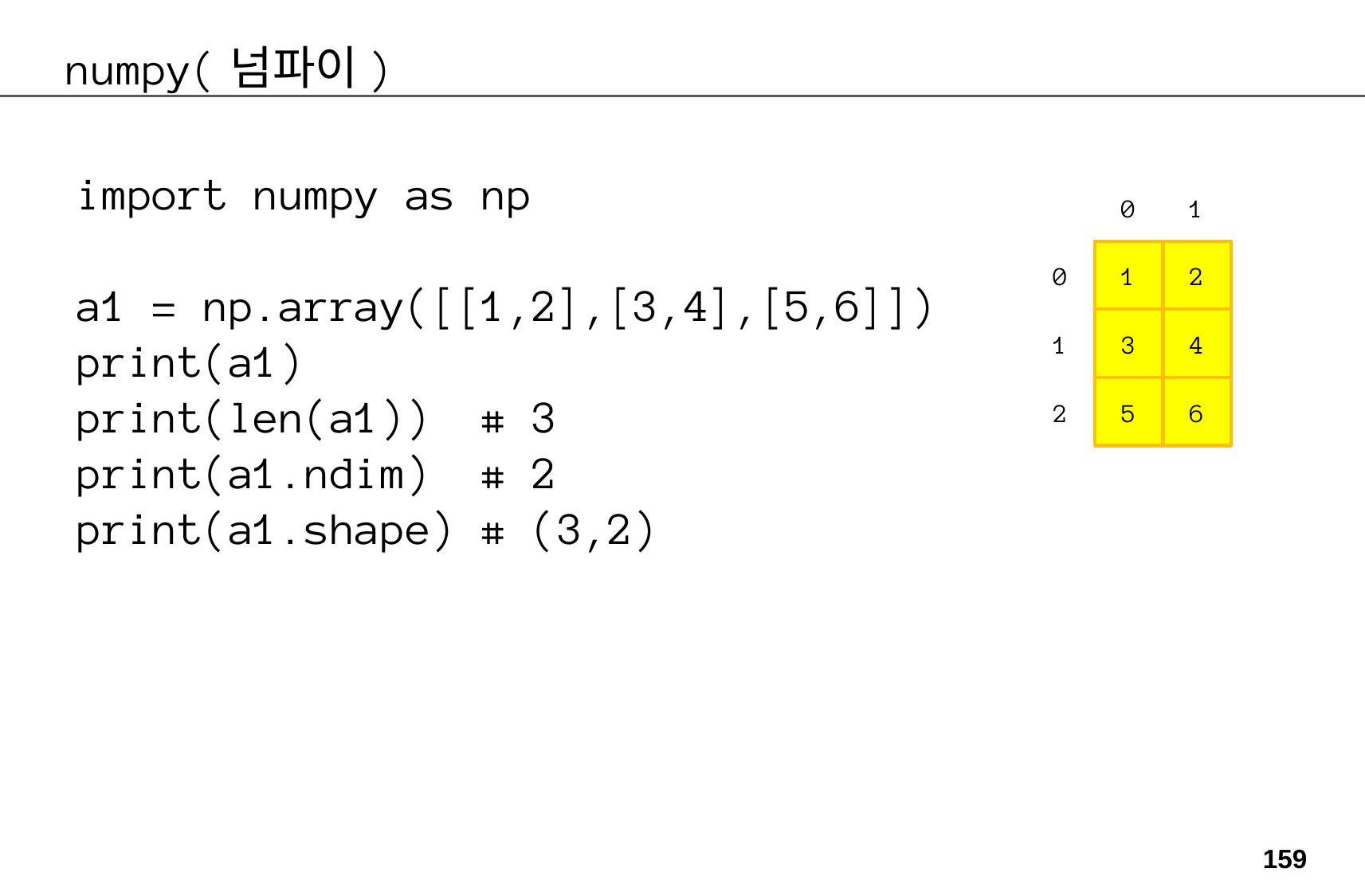

numpy(넘파이)
import numpy as np

a1 = np.array([[1,2],[3,4],[5,6]])
print(a1)
print(len(a1))  # 3
print(a1.ndim)  # 2
print(a1.shape) # (3,2)
0
1
0
1
2
1
3
4
2
5
6